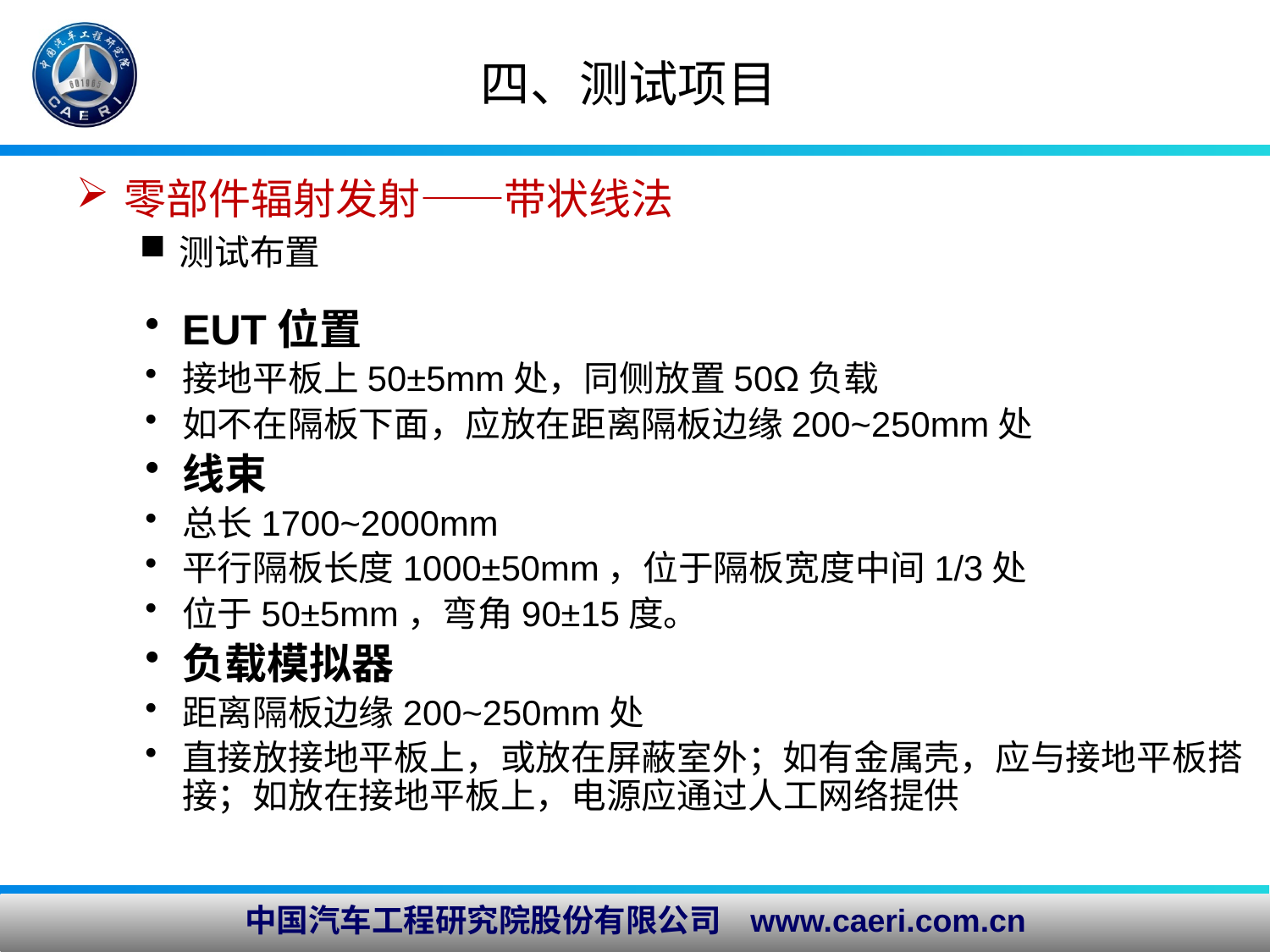

四、测试项目
零部件辐射发射——带状线法
测试布置
EUT位置
接地平板上50±5mm处，同侧放置50Ω负载
如不在隔板下面，应放在距离隔板边缘200~250mm处
线束
总长1700~2000mm
平行隔板长度1000±50mm，位于隔板宽度中间1/3处
位于50±5mm，弯角90±15度。
负载模拟器
距离隔板边缘200~250mm处
直接放接地平板上，或放在屏蔽室外；如有金属壳，应与接地平板搭接；如放在接地平板上，电源应通过人工网络提供